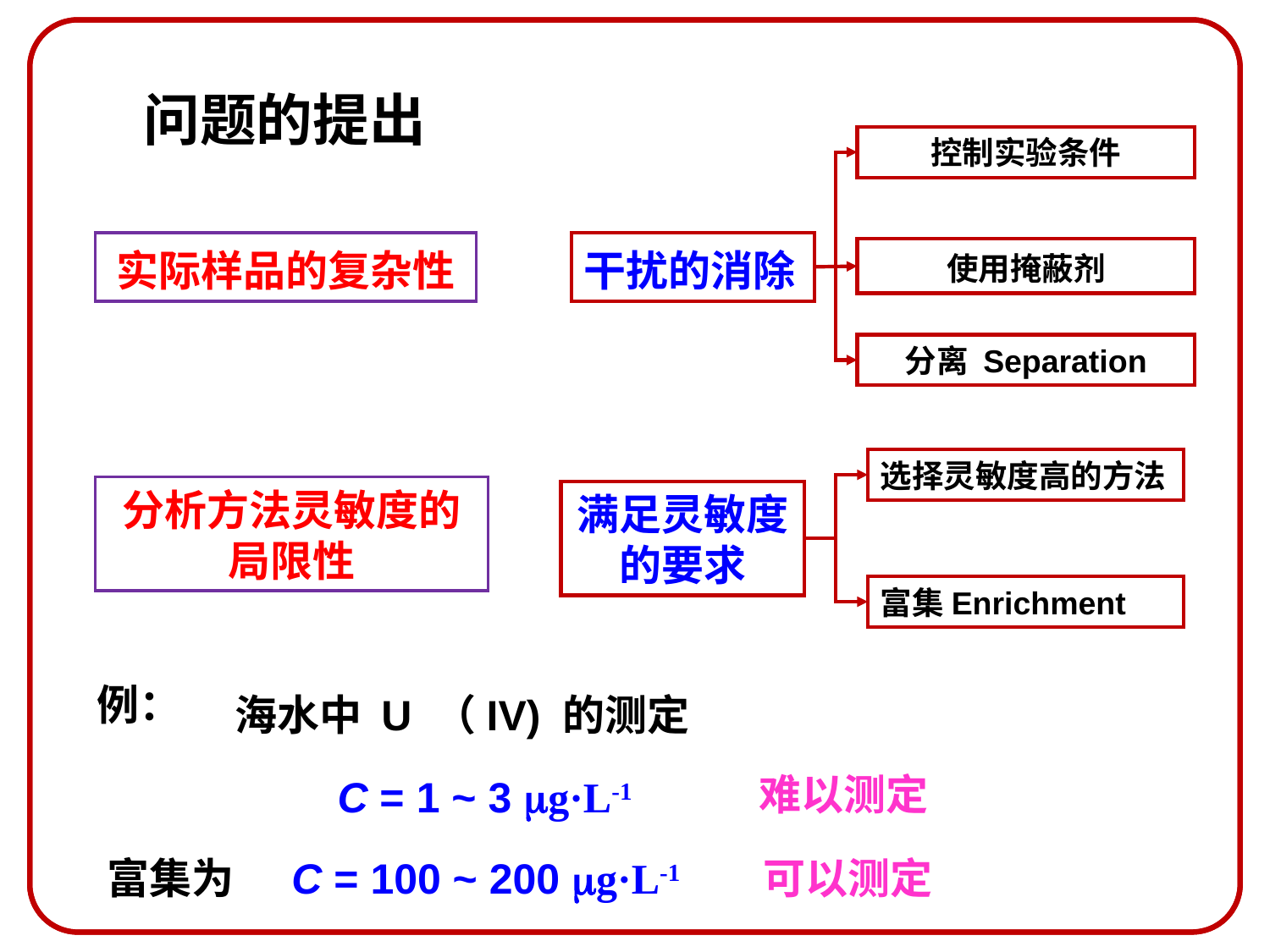

问题的提出
控制实验条件
实际样品的复杂性
干扰的消除
使用掩蔽剂
分离 Separation
选择灵敏度高的方法
分析方法灵敏度的局限性
满足灵敏度的要求
富集Enrichment
例：
海水中 U （IV) 的测定
难以测定
C = 1 ~ 3 μg·L-1
富集为     C = 100 ~ 200 μg·L-1
可以测定